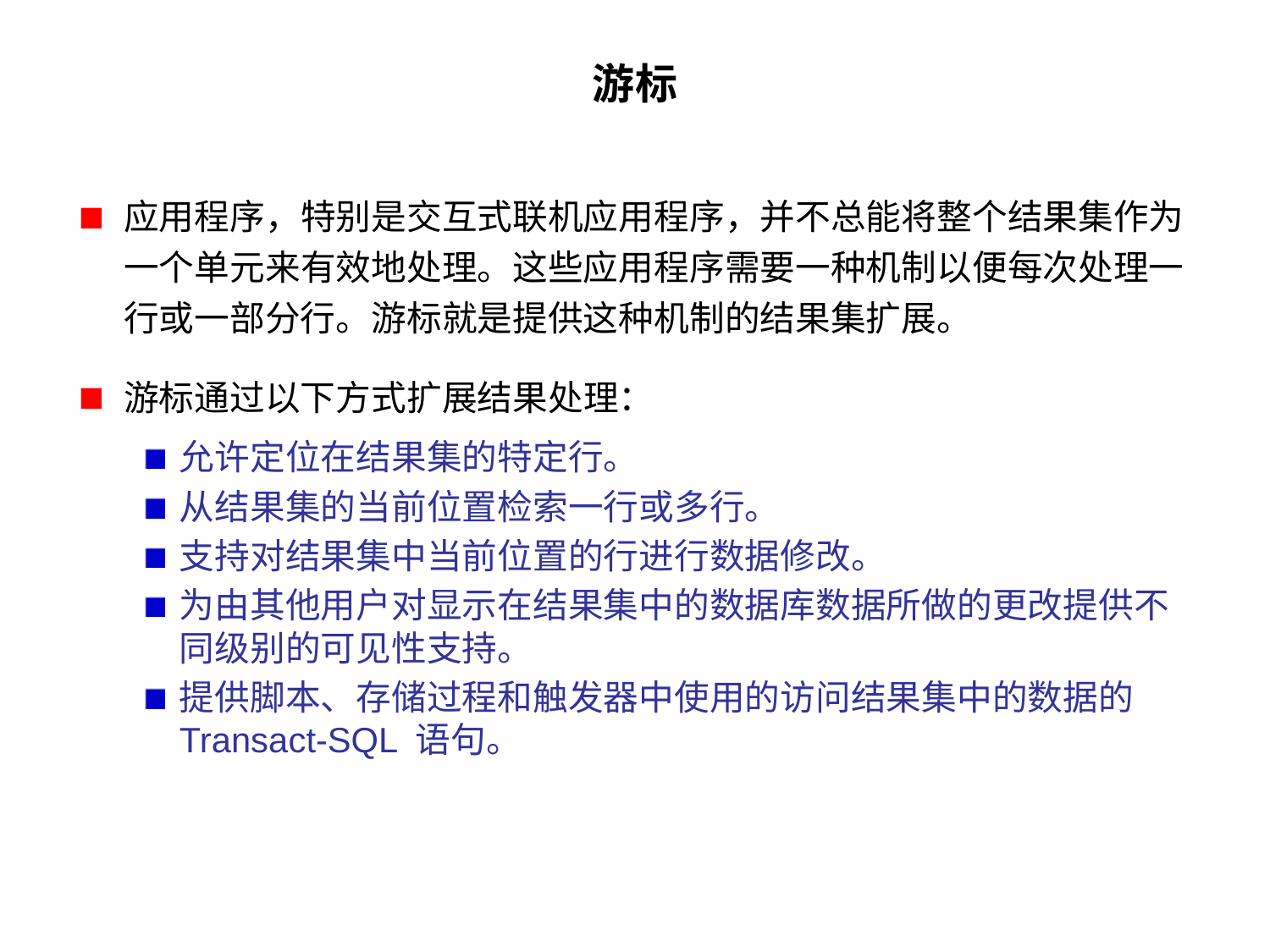

# 游标
应用程序，特别是交互式联机应用程序，并不总能将整个结果集作为一个单元来有效地处理。这些应用程序需要一种机制以便每次处理一行或一部分行。游标就是提供这种机制的结果集扩展。
游标通过以下方式扩展结果处理：
允许定位在结果集的特定行。
从结果集的当前位置检索一行或多行。
支持对结果集中当前位置的行进行数据修改。
为由其他用户对显示在结果集中的数据库数据所做的更改提供不同级别的可见性支持。
提供脚本、存储过程和触发器中使用的访问结果集中的数据的 Transact-SQL 语句。